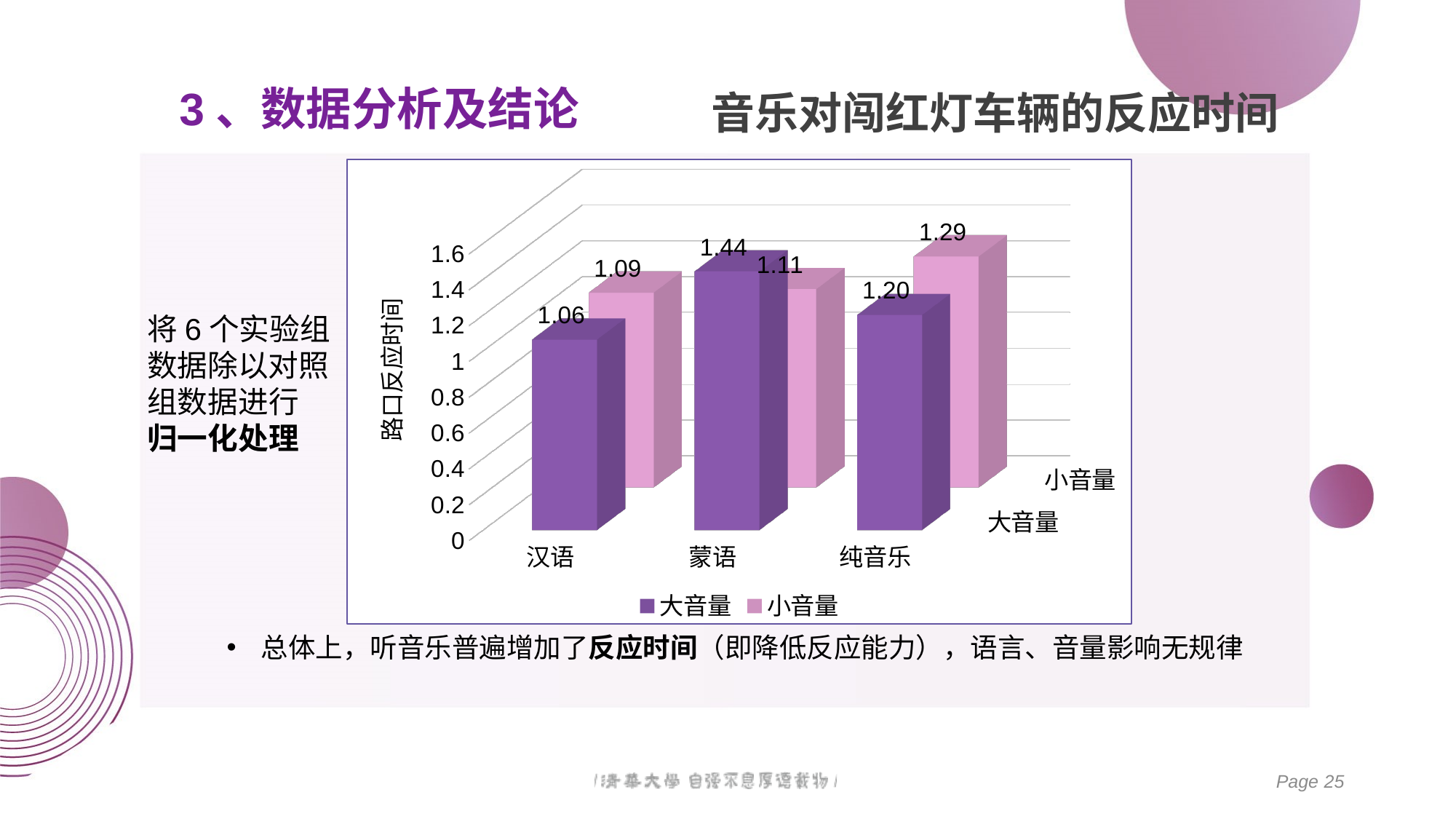

3、数据分析及结论
# 音乐对闯红灯车辆的反应时间

[unsupported chart]

将6个实验组数据除以对照组数据进行
归一化处理
总体上，听音乐普遍增加了反应时间（即降低反应能力），语言、音量影响无规律
Page 25